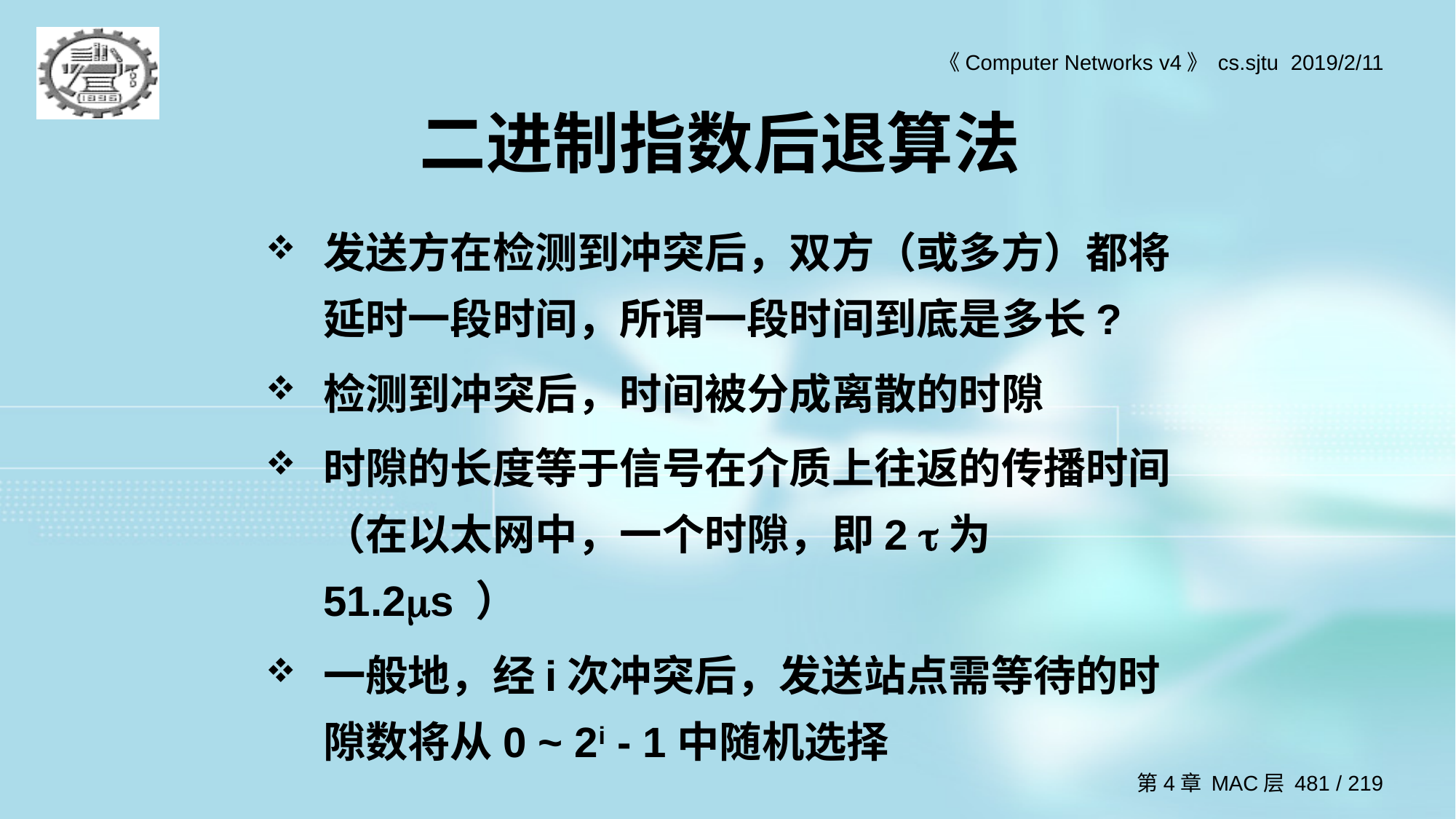

# 二进制指数后退算法
发送方在检测到冲突后，双方（或多方）都将延时一段时间，所谓一段时间到底是多长?
检测到冲突后，时间被分成离散的时隙
时隙的长度等于信号在介质上往返的传播时间（在以太网中，一个时隙，即2 τ为51.2μs ）
一般地，经i次冲突后，发送站点需等待的时隙数将从0 ~ 2i - 1中随机选择